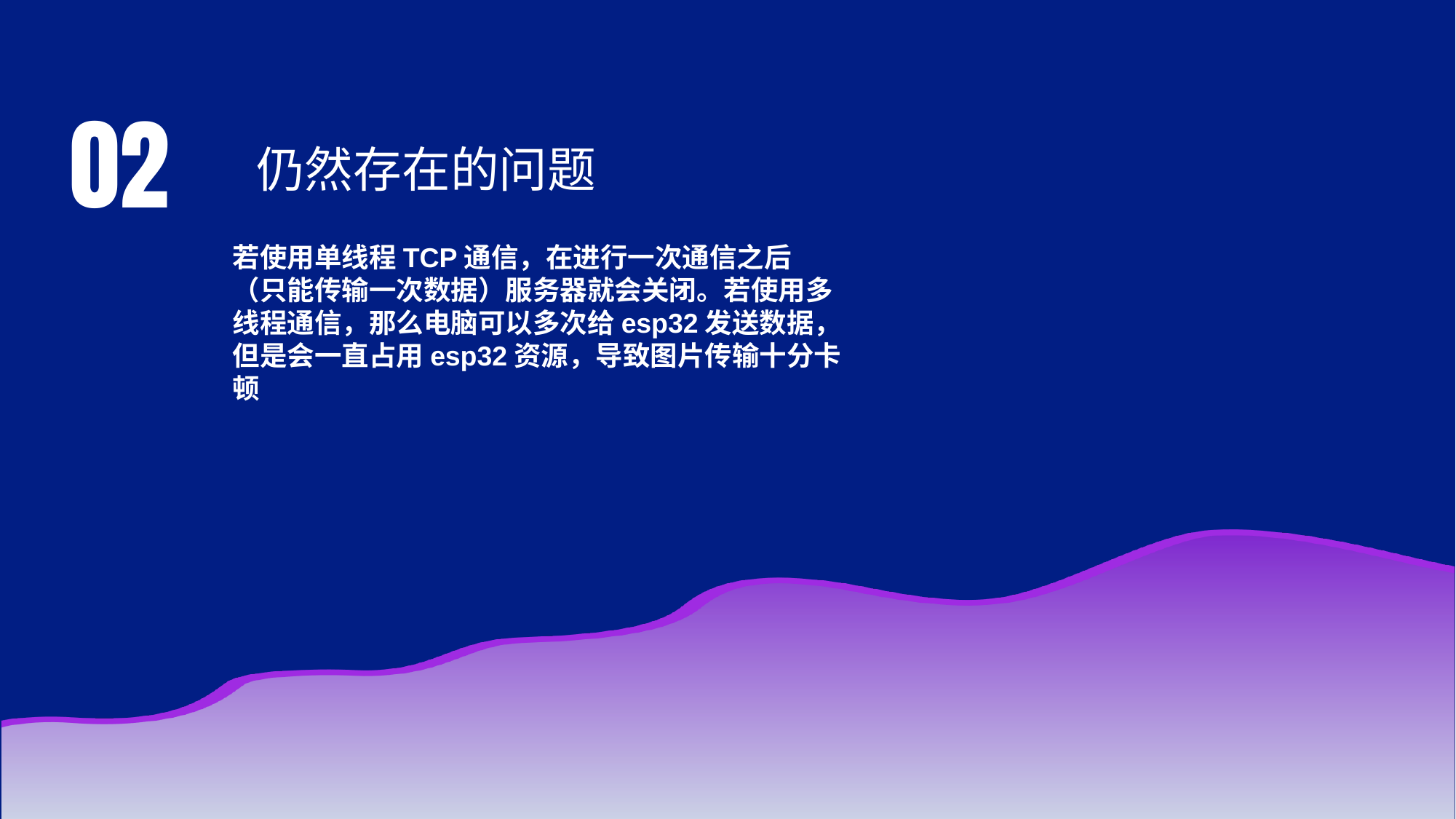

02
仍然存在的问题
若使用单线程TCP通信，在进行一次通信之后（只能传输一次数据）服务器就会关闭。若使用多线程通信，那么电脑可以多次给esp32发送数据，但是会一直占用esp32资源，导致图片传输十分卡顿